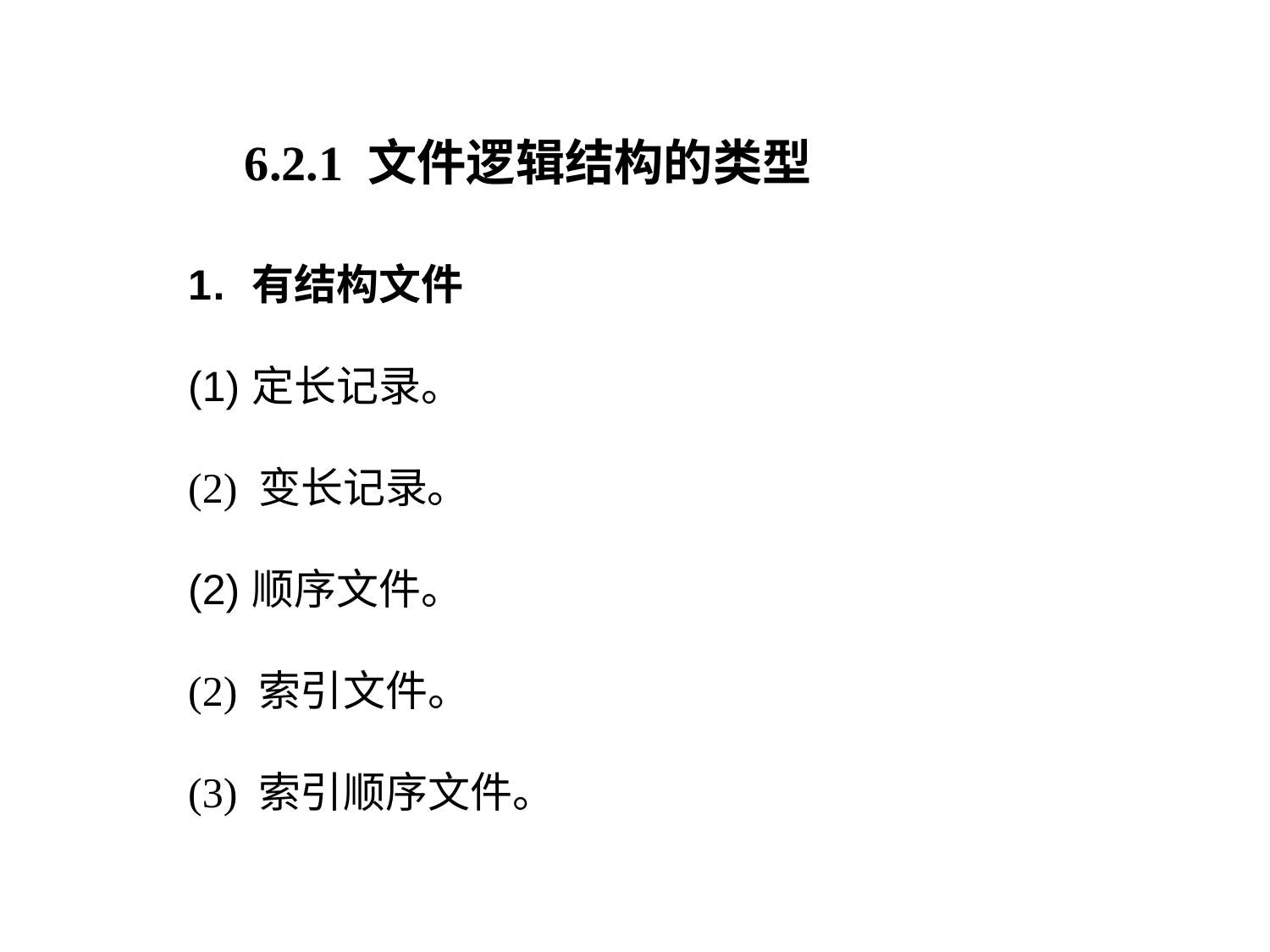

6.2.1 文件逻辑结构的类型
有结构文件
定长记录。
(2) 变长记录。
顺序文件。
(2) 索引文件。
(3) 索引顺序文件。